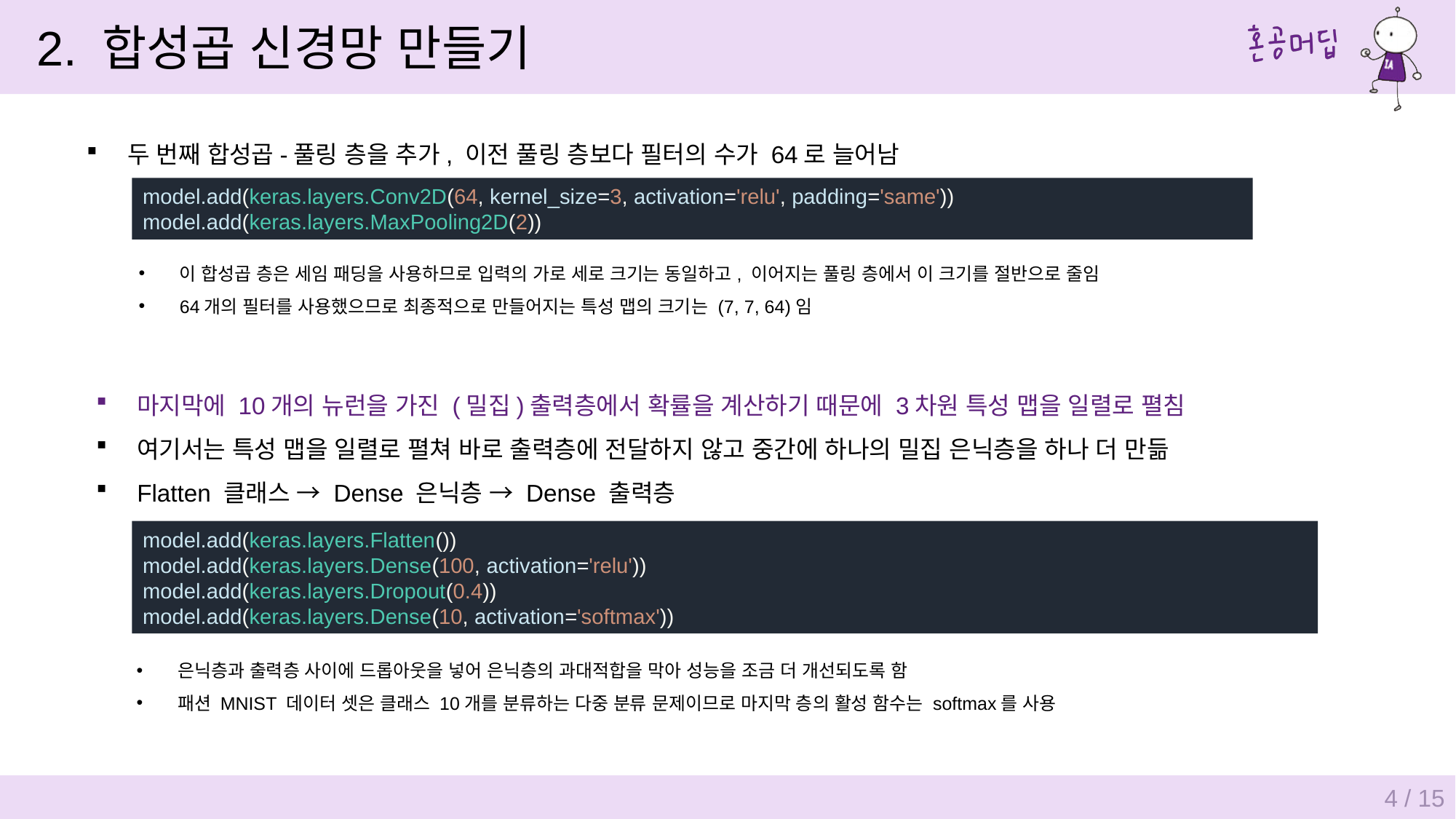

2. 합성곱 신경망 만들기
두 번째 합성곱-풀링 층을 추가, 이전 풀링 층보다 필터의 수가 64로 늘어남
model.add(keras.layers.Conv2D(64, kernel_size=3, activation='relu', padding='same'))
model.add(keras.layers.MaxPooling2D(2))
이 합성곱 층은 세임 패딩을 사용하므로 입력의 가로 세로 크기는 동일하고, 이어지는 풀링 층에서 이 크기를 절반으로 줄임
64개의 필터를 사용했으므로 최종적으로 만들어지는 특성 맵의 크기는 (7, 7, 64)임
마지막에 10개의 뉴런을 가진 (밀집)출력층에서 확률을 계산하기 때문에 3차원 특성 맵을 일렬로 펼침
여기서는 특성 맵을 일렬로 펼쳐 바로 출력층에 전달하지 않고 중간에 하나의 밀집 은닉층을 하나 더 만듦
Flatten 클래스 → Dense 은닉층 → Dense 출력층
model.add(keras.layers.Flatten())
model.add(keras.layers.Dense(100, activation='relu'))
model.add(keras.layers.Dropout(0.4))
model.add(keras.layers.Dense(10, activation='softmax'))
은닉층과 출력층 사이에 드롭아웃을 넣어 은닉층의 과대적합을 막아 성능을 조금 더 개선되도록 함
패션 MNIST 데이터 셋은 클래스 10개를 분류하는 다중 분류 문제이므로 마지막 층의 활성 함수는 softmax를 사용
4 / 15